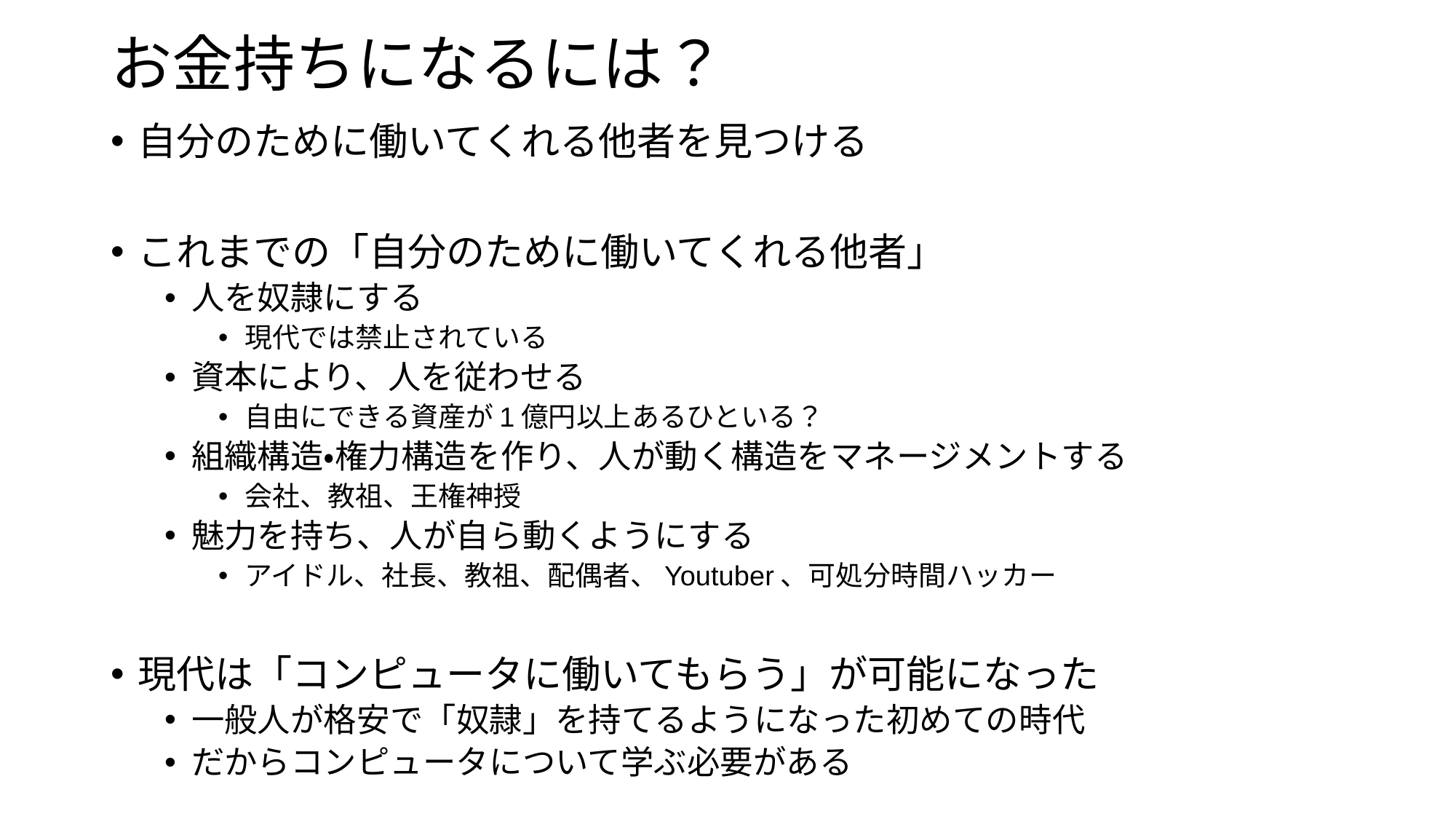

# お金持ちになるには？
自分のために働いてくれる他者を見つける

これまでの「自分のために働いてくれる他者」
人を奴隷にする
現代では禁止されている
資本により、人を従わせる
自由にできる資産が1億円以上あるひといる？
組織構造・権力構造を作り、人が動く構造をマネージメントする
会社、教祖、王権神授
魅力を持ち、人が自ら動くようにする
アイドル、社長、教祖、配偶者、Youtuber、可処分時間ハッカー

現代は「コンピュータに働いてもらう」が可能になった
一般人が格安で「奴隷」を持てるようになった初めての時代
だからコンピュータについて学ぶ必要がある